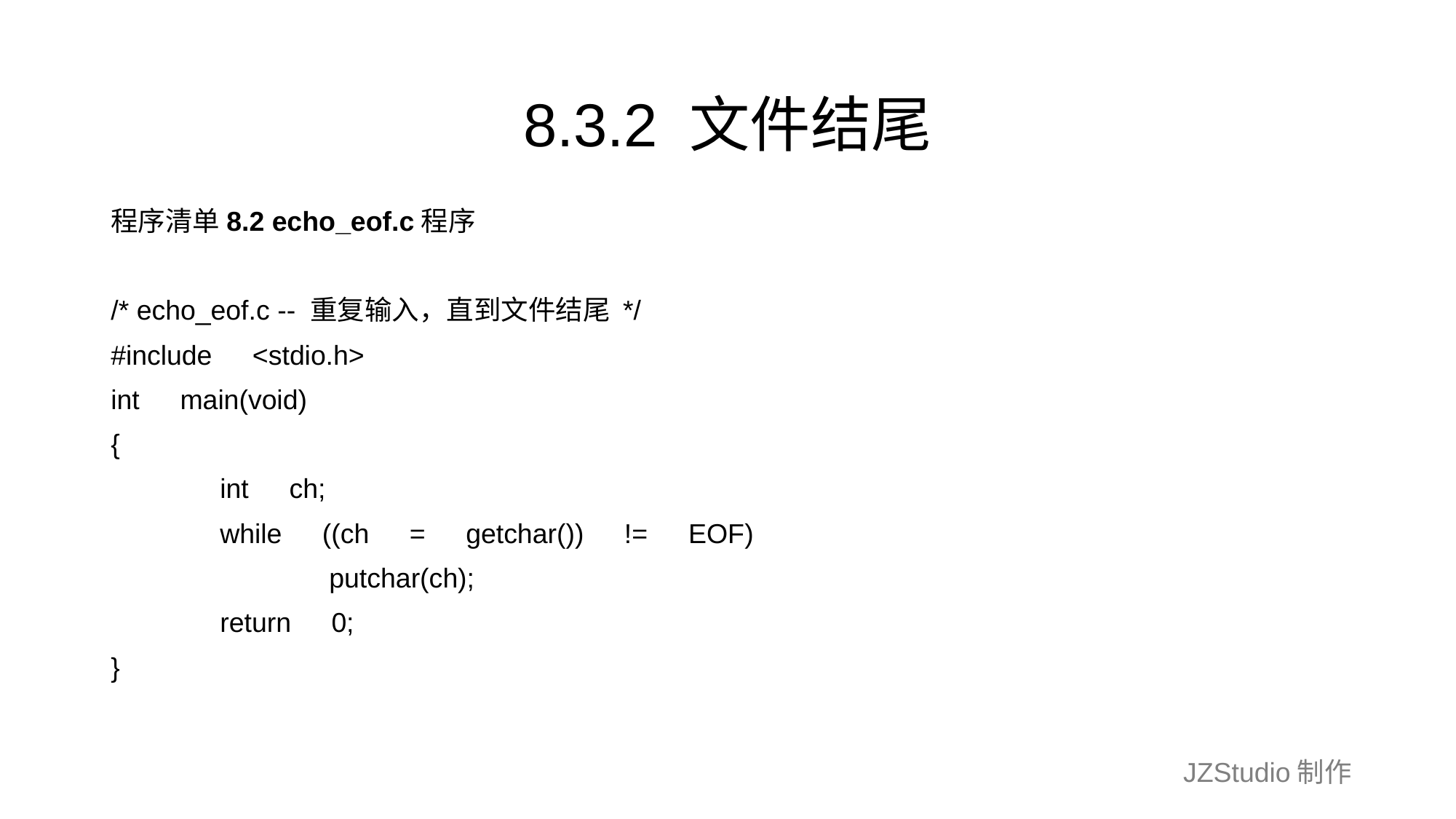

# 8.3.2 文件结尾
程序清单8.2 echo_eof.c程序

/* echo_eof.c -- 重复输入，直到文件结尾 */
#include　<stdio.h>
int　main(void)
{
	int　ch;
	while　((ch　=　getchar())　!=　EOF)
		putchar(ch);
	return　0;
}